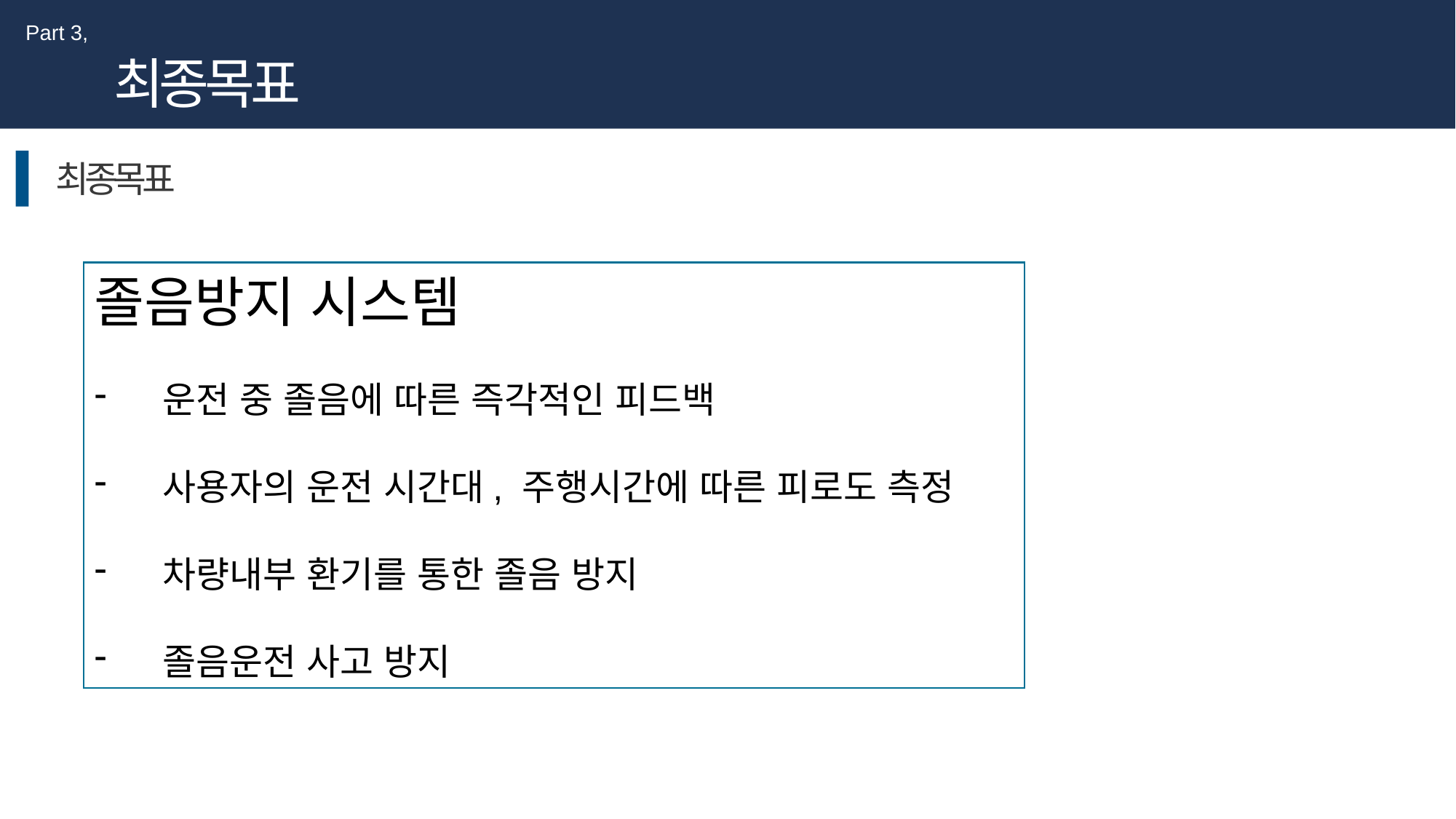

Part 3,
최종목표

최종목표

졸음방지 시스템

운전 중 졸음에 따른 즉각적인 피드백

사용자의 운전 시간대, 주행시간에 따른 피로도 측정

차량내부 환기를 통한 졸음 방지

졸음운전 사고 방지